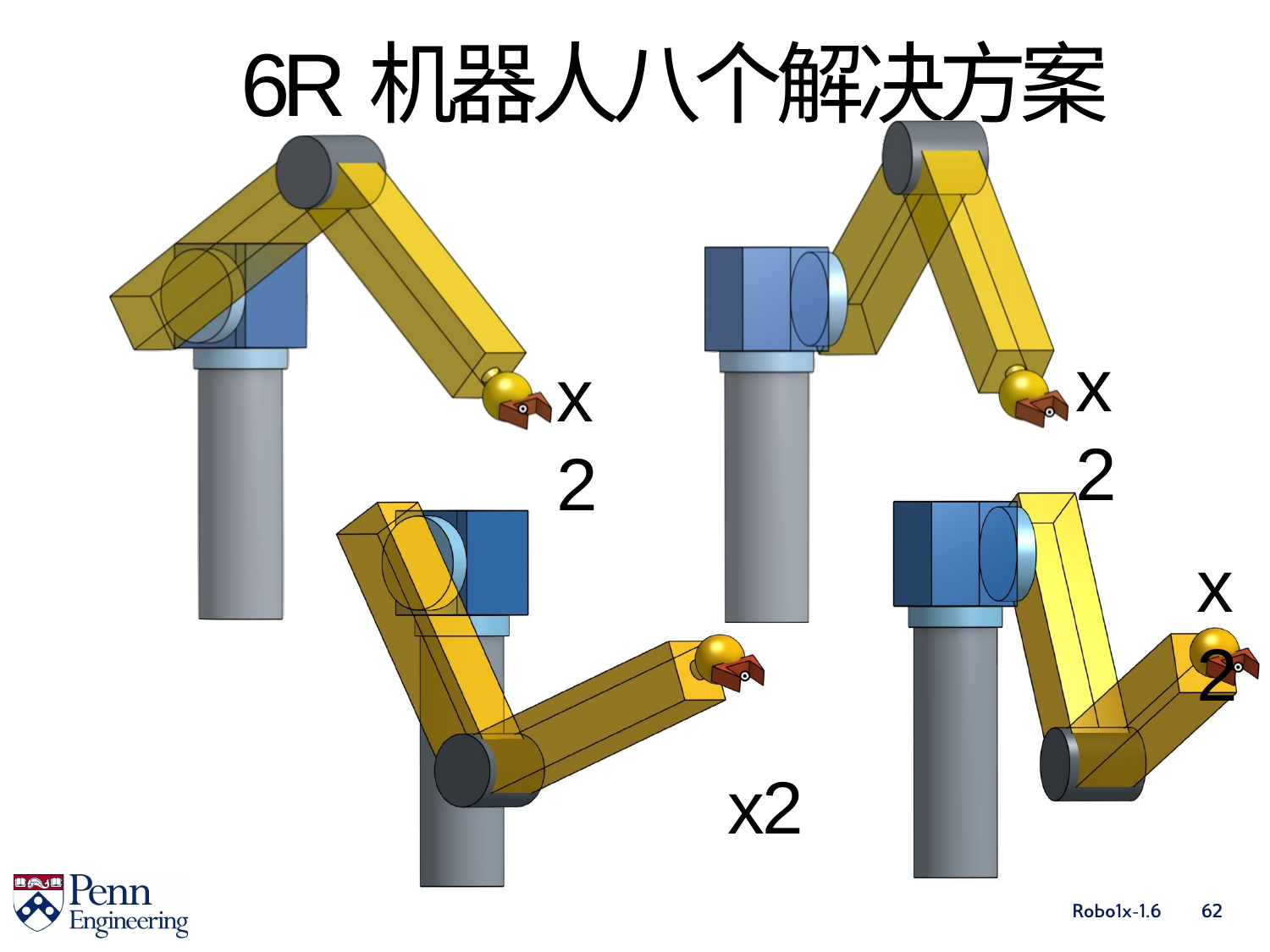

# 6R机器人八个解决方案

x2
x2

x2
x2
Robo1x-1.6
62